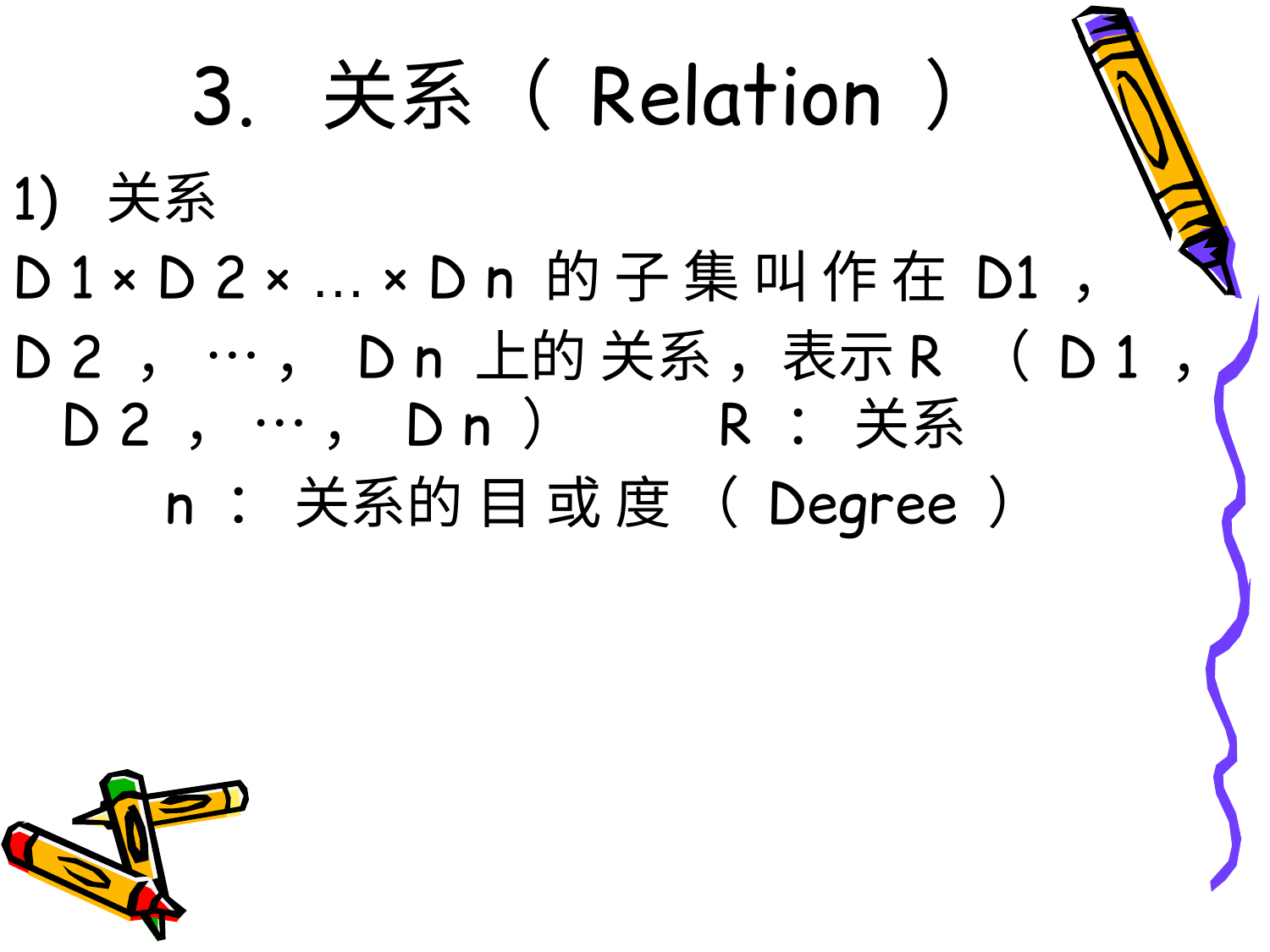

# 3.  关系（ Relation ）
1)  关系
D 1 × D 2 × … × D n 的 子 集 叫 作 在 D1 ，
D 2 ， … ， D n 上的 关系 ，表示R （ D 1 ， D 2 ， … ， D n ）          R ： 关系
         n ： 关系的 目 或 度 （ Degree ）